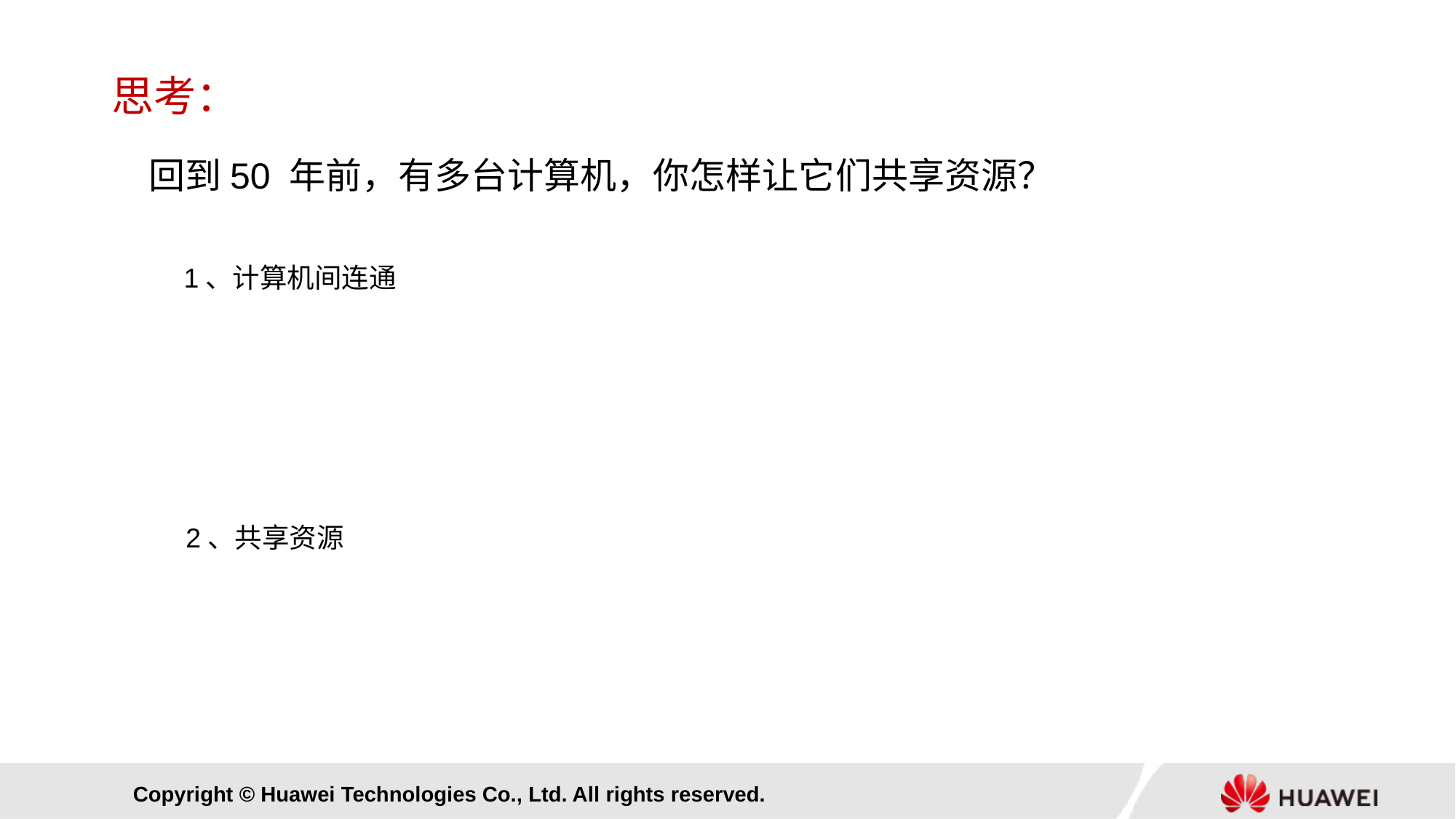

# 思考：
回到50 年前，有多台计算机，你怎样让它们共享资源？
1、计算机间连通

2、共享资源